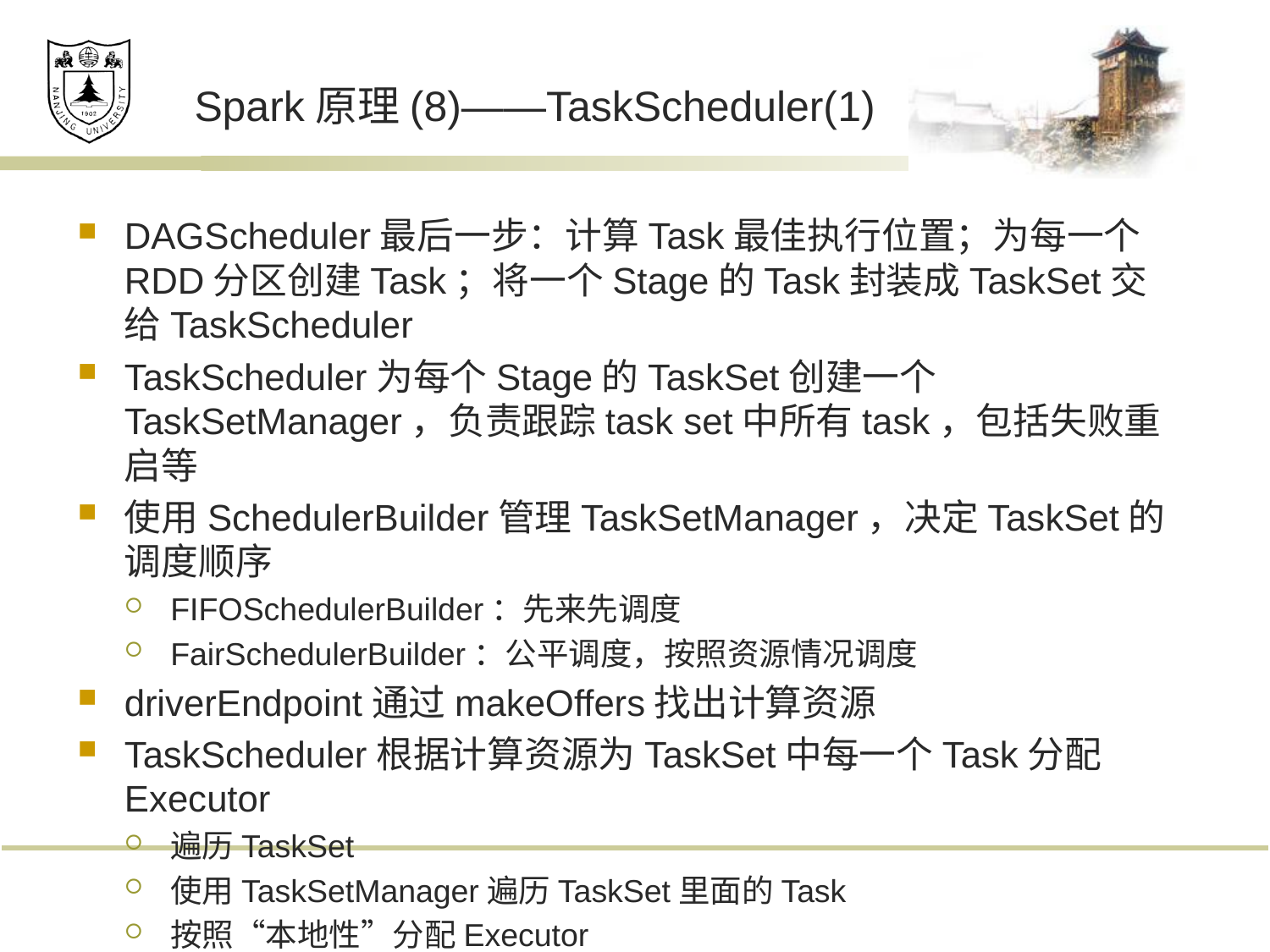

# Spark原理(8)——TaskScheduler(1)
DAGScheduler最后一步：计算Task最佳执行位置；为每一个RDD分区创建Task；将一个Stage的Task封装成TaskSet交给TaskScheduler
TaskScheduler为每个Stage的TaskSet创建一个TaskSetManager，负责跟踪task set中所有task，包括失败重启等
使用SchedulerBuilder管理TaskSetManager，决定TaskSet的调度顺序
FIFOSchedulerBuilder：先来先调度
FairSchedulerBuilder：公平调度，按照资源情况调度
driverEndpoint通过makeOffers找出计算资源
TaskScheduler根据计算资源为TaskSet中每一个Task分配Executor
遍历TaskSet
使用TaskSetManager遍历TaskSet里面的Task
按照“本地性”分配Executor